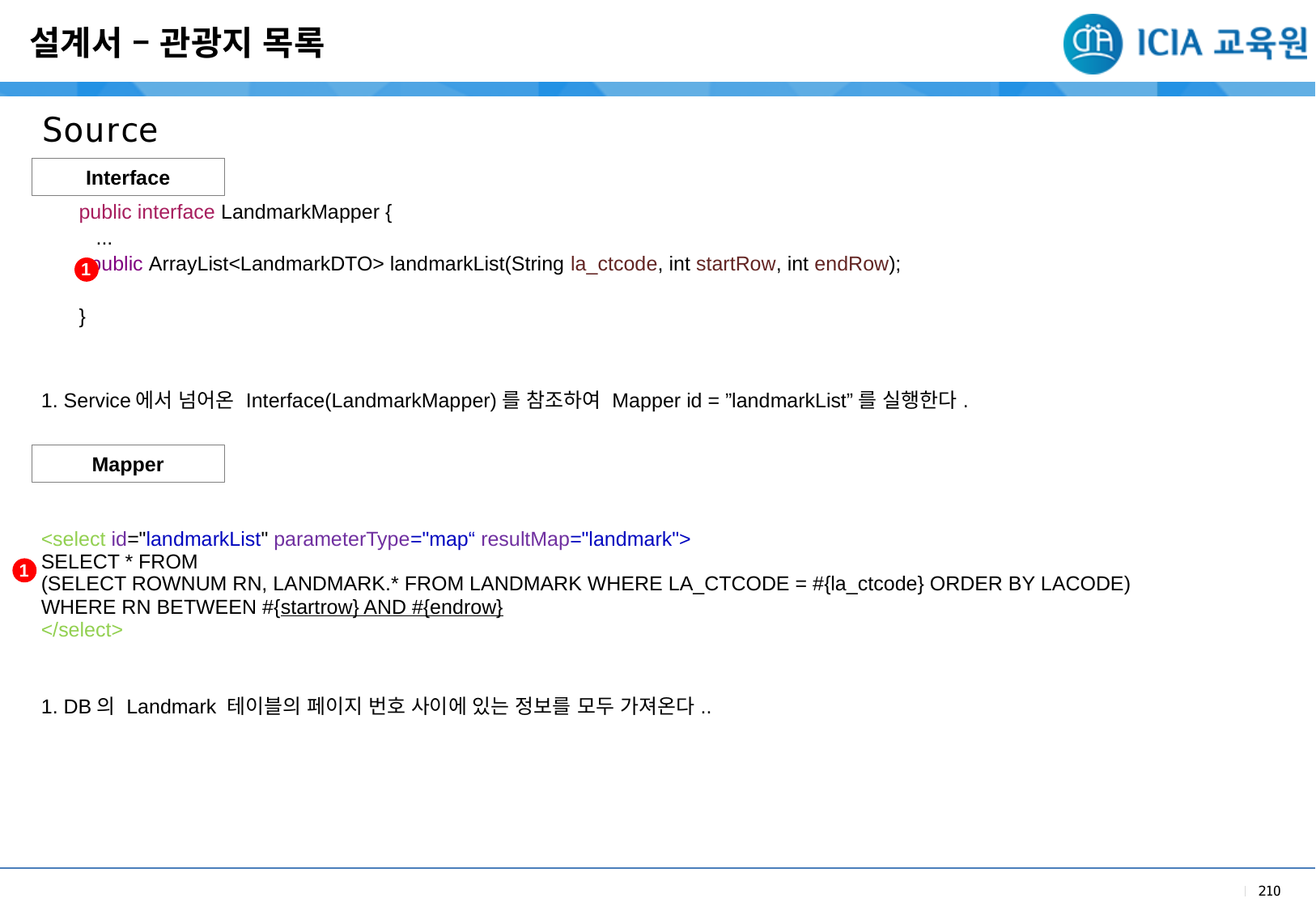

설계서 – 관광지 목록
Source
Interface
| public interface LandmarkMapper { ... public ArrayList<LandmarkDTO> landmarkList(String la\_ctcode, int startRow, int endRow); } |
| --- |
| 1. Service에서 넘어온 Interface(LandmarkMapper)를 참조하여 Mapper id = ”landmarkList”를 실행한다. |
1

Mapper
| <select id="landmarkList" parameterType="map“ resultMap="landmark"> SELECT \* FROM (SELECT ROWNUM RN, LANDMARK.\* FROM LANDMARK WHERE LA\_CTCODE = #{la\_ctcode} ORDER BY LACODE) WHERE RN BETWEEN #{startrow} AND #{endrow} </select> |
| --- |
| 1. DB의 Landmark 테이블의 페이지 번호 사이에 있는 정보를 모두 가져온다.. |
1